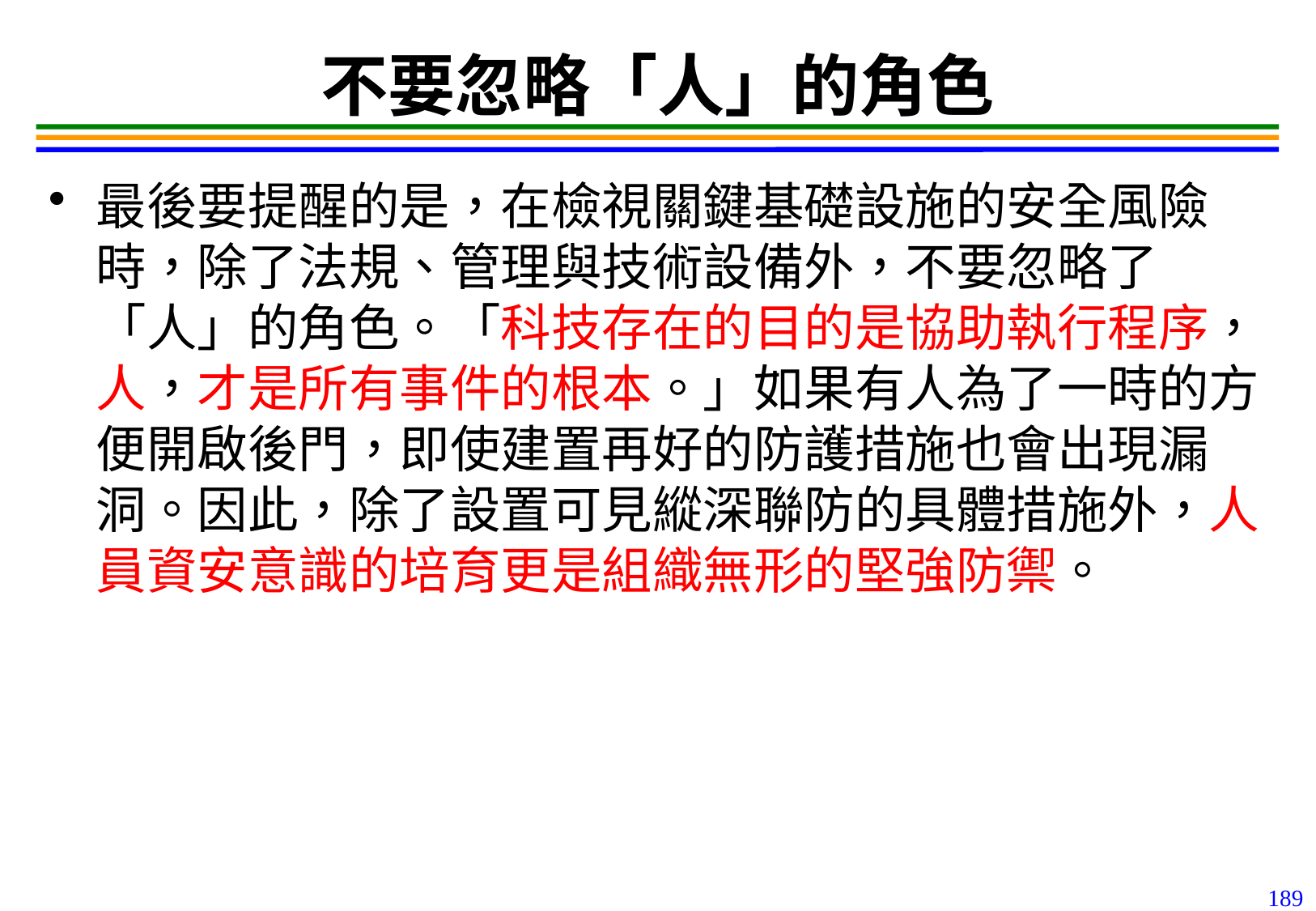

189
# 不要忽略「人」的角色
最後要提醒的是，在檢視關鍵基礎設施的安全風險時，除了法規、管理與技術設備外，不要忽略了「人」的角色。「科技存在的目的是協助執行程序，人，才是所有事件的根本。」如果有人為了一時的方便開啟後門，即使建置再好的防護措施也會出現漏洞。因此，除了設置可見縱深聯防的具體措施外，人員資安意識的培育更是組織無形的堅強防禦。